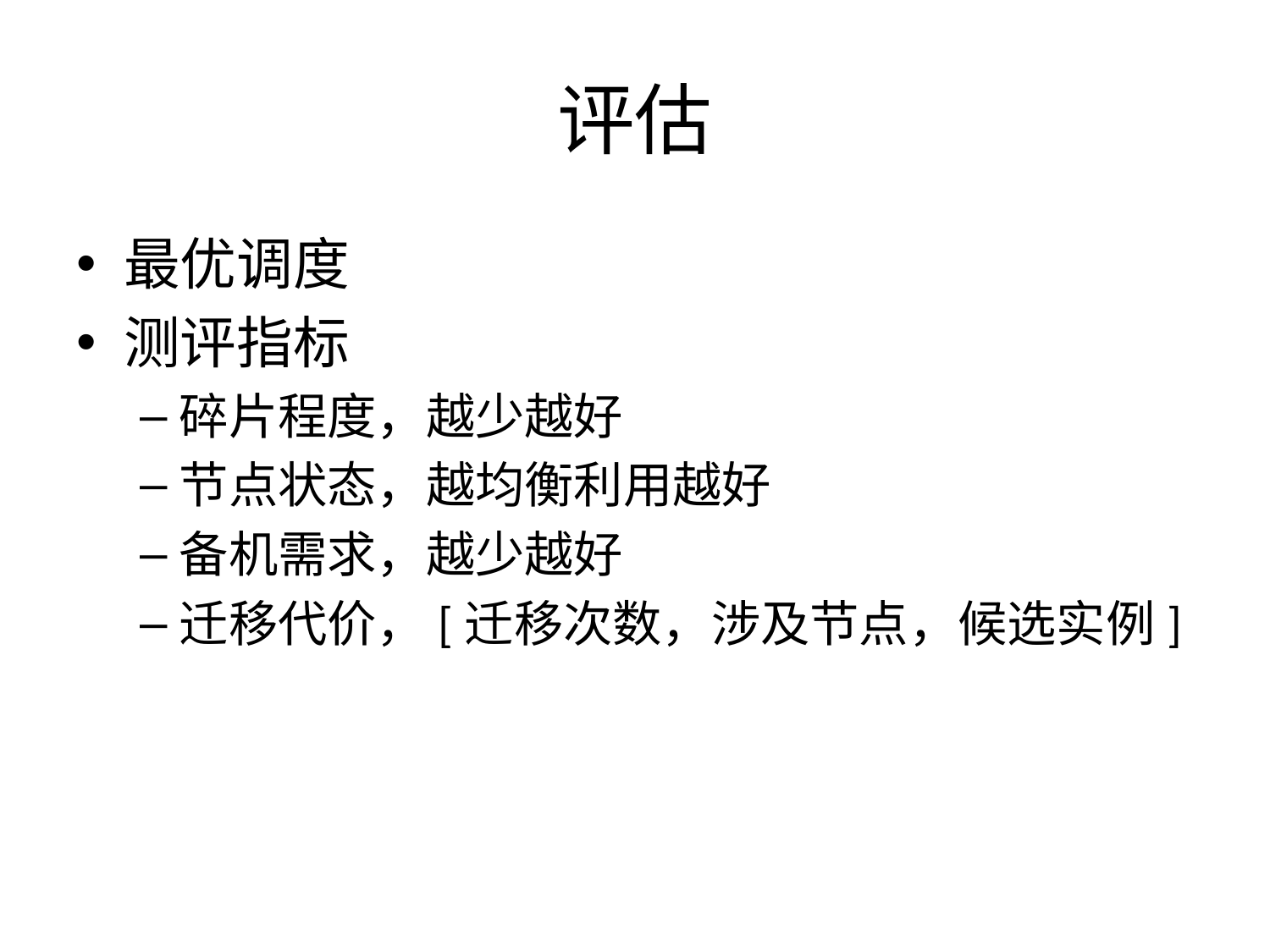

# 评估
最优调度
测评指标
碎片程度，越少越好
节点状态，越均衡利用越好
备机需求，越少越好
迁移代价，[迁移次数，涉及节点，候选实例]